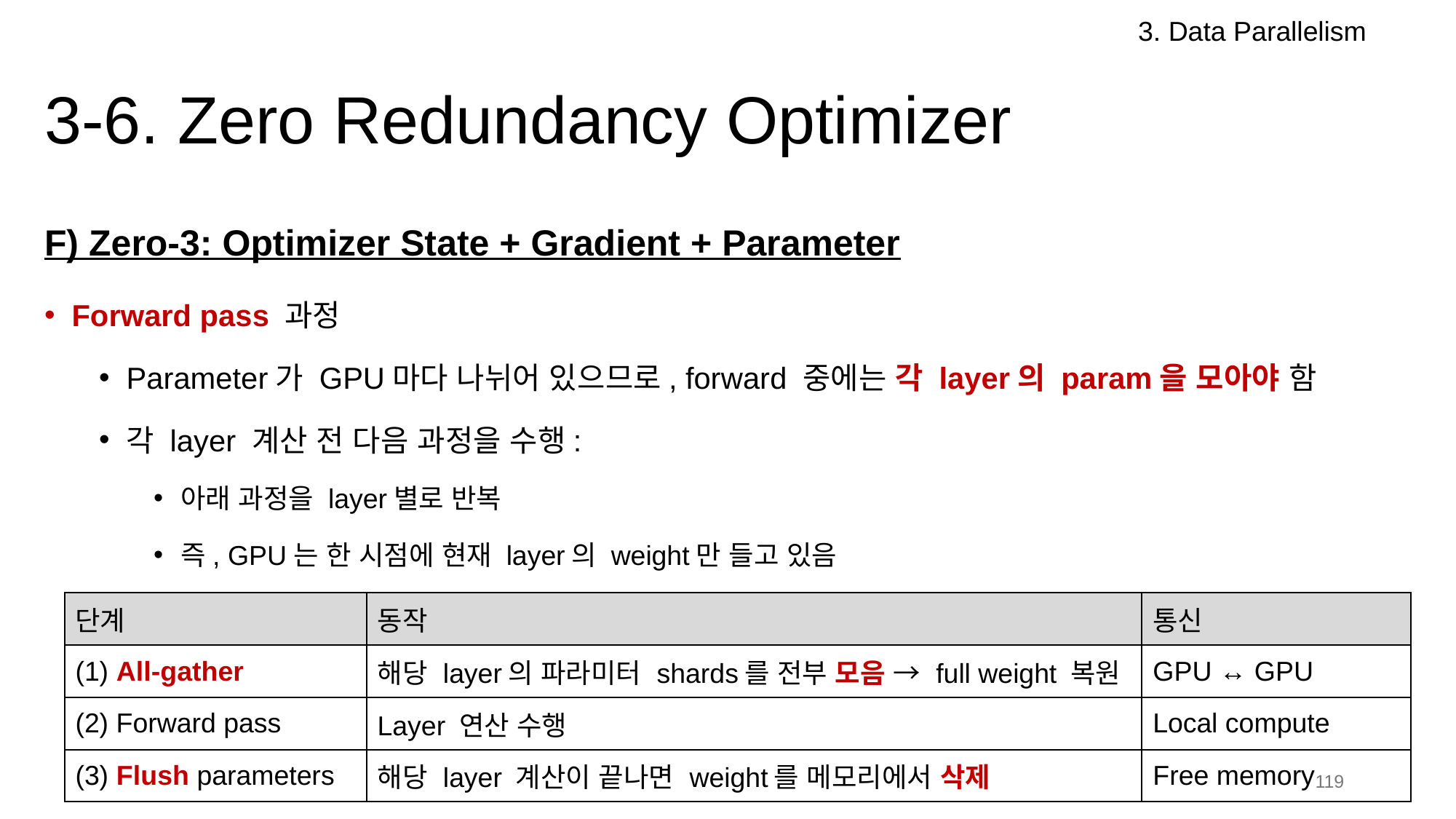

3. Data Parallelism
# 3-6. Zero Redundancy Optimizer
F) Zero-3: Optimizer State + Gradient + Parameter
Forward pass 과정
Parameter가 GPU마다 나뉘어 있으므로, forward 중에는 각 layer의 param을 모아야 함
각 layer 계산 전 다음 과정을 수행:
아래 과정을 layer별로 반복
즉, GPU는 한 시점에 현재 layer의 weight만 들고 있음

| 단계 | 동작 | 통신 |
| --- | --- | --- |
| (1) All-gather | 해당 layer의 파라미터 shards를 전부 모음 → full weight 복원 | GPU ↔ GPU |
| (2) Forward pass | Layer 연산 수행 | Local compute |
| (3) Flush parameters | 해당 layer 계산이 끝나면 weight를 메모리에서 삭제 | Free memory |
119